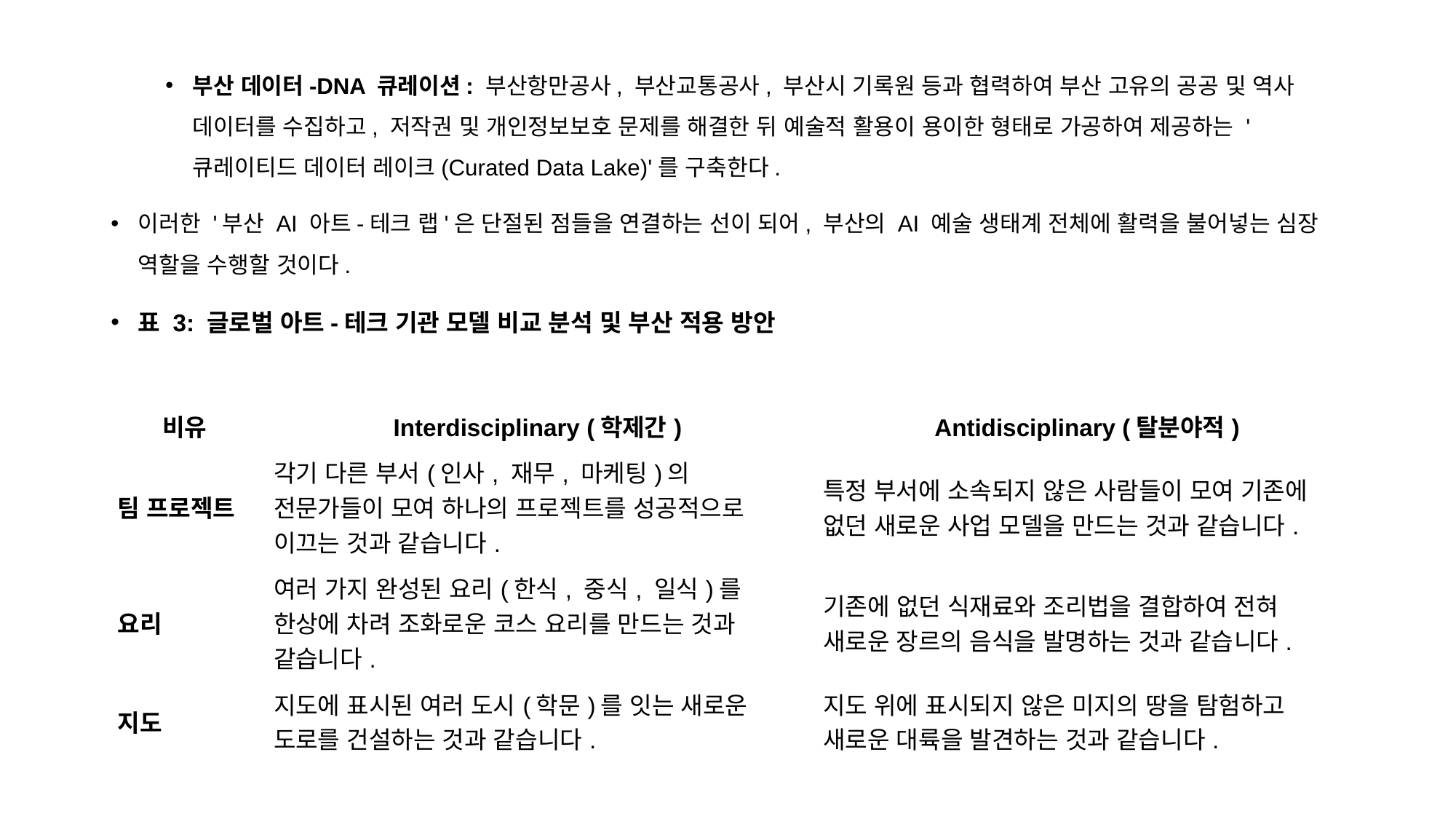

부산 데이터-DNA 큐레이션: 부산항만공사, 부산교통공사, 부산시 기록원 등과 협력하여 부산 고유의 공공 및 역사 데이터를 수집하고, 저작권 및 개인정보보호 문제를 해결한 뒤 예술적 활용이 용이한 형태로 가공하여 제공하는 '큐레이티드 데이터 레이크(Curated Data Lake)'를 구축한다.
이러한 '부산 AI 아트-테크 랩'은 단절된 점들을 연결하는 선이 되어, 부산의 AI 예술 생태계 전체에 활력을 불어넣는 심장 역할을 수행할 것이다.
표 3: 글로벌 아트-테크 기관 모델 비교 분석 및 부산 적용 방안

| 비유 | Interdisciplinary (학제간) | Antidisciplinary (탈분야적) |
| --- | --- | --- |
| 팀 프로젝트 | 각기 다른 부서(인사, 재무, 마케팅)의 전문가들이 모여 하나의 프로젝트를 성공적으로 이끄는 것과 같습니다. | 특정 부서에 소속되지 않은 사람들이 모여 기존에 없던 새로운 사업 모델을 만드는 것과 같습니다. |
| 요리 | 여러 가지 완성된 요리(한식, 중식, 일식)를 한상에 차려 조화로운 코스 요리를 만드는 것과 같습니다. | 기존에 없던 식재료와 조리법을 결합하여 전혀 새로운 장르의 음식을 발명하는 것과 같습니다. |
| 지도 | 지도에 표시된 여러 도시(학문)를 잇는 새로운 도로를 건설하는 것과 같습니다. | 지도 위에 표시되지 않은 미지의 땅을 탐험하고 새로운 대륙을 발견하는 것과 같습니다. |